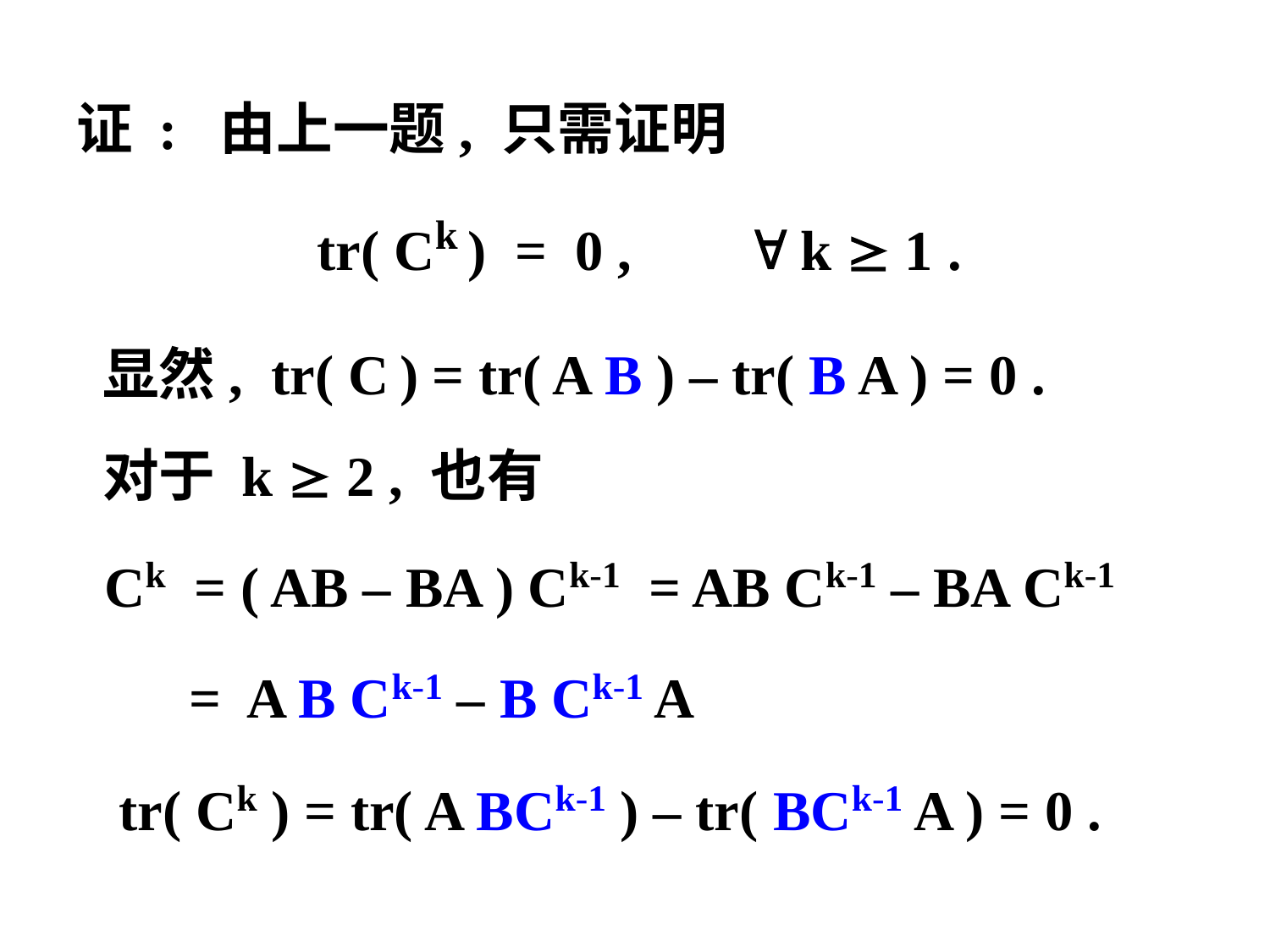

证 :  由上一题, 只需证明
                 tr( Ck )  =  0 ,        ∀ k ≥ 1 .
 显然,  tr( C ) = tr( A B ) – tr( B A ) = 0 .
 对于 k ≥ 2 , 也有
  Ck  = ( AB – BA ) Ck-1  = AB Ck-1 – BA Ck-1
        =  A B Ck-1 – B Ck-1 A
   tr( Ck ) = tr( A BCk-1 ) – tr( BCk-1 A ) = 0 .